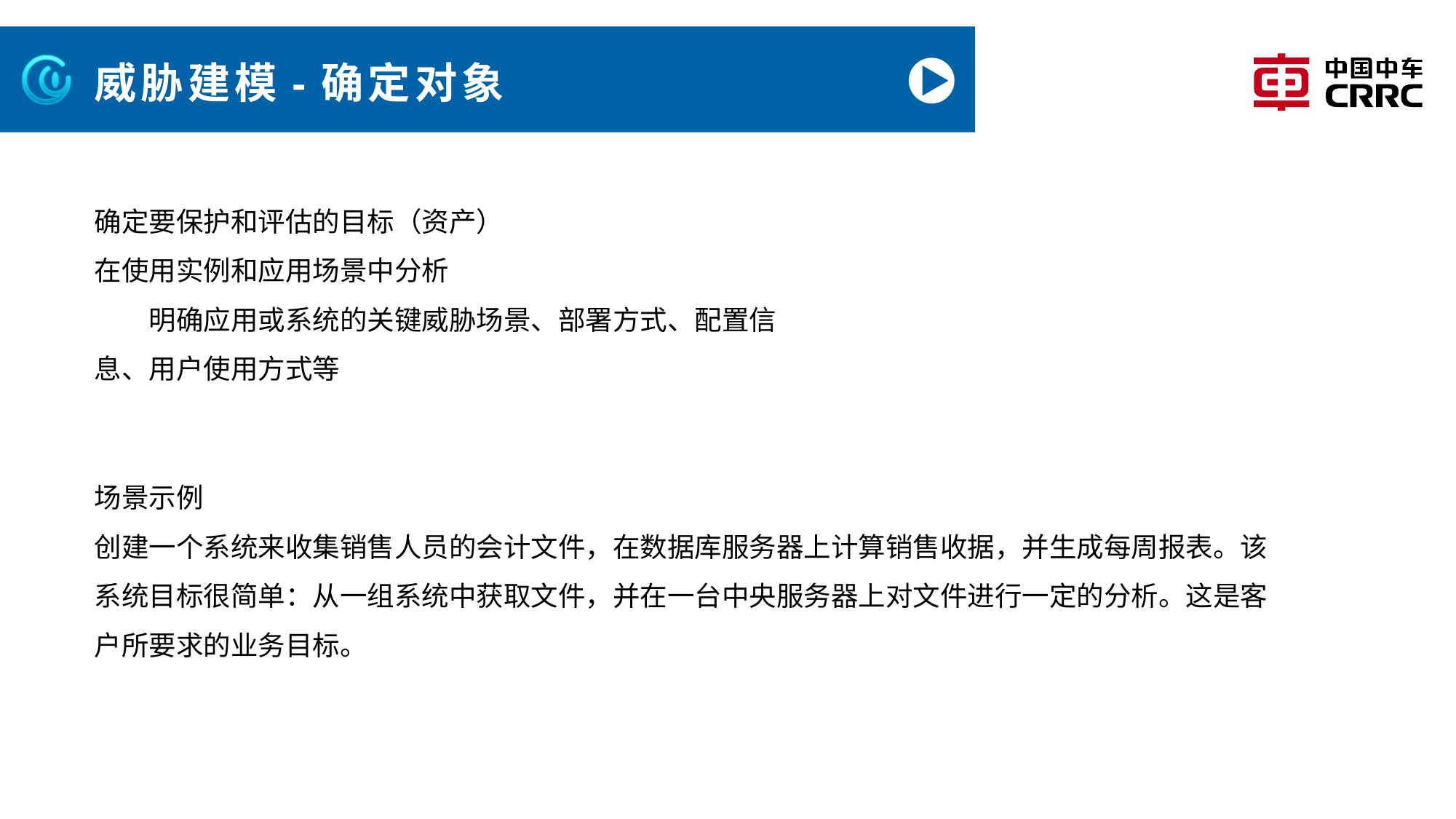

# 威胁建模-确定对象
确定要保护和评估的目标（资产）
在使用实例和应用场景中分析
明确应用或系统的关键威胁场景、部署方式、配置信 息、用户使用方式等
场景示例
创建一个系统来收集销售人员的会计文件，在数据库服务器上计算销售收据，并生成每周报表。该系统目标很简单：从一组系统中获取文件，并在一台中央服务器上对文件进行一定的分析。这是客户所要求的业务目标。
33